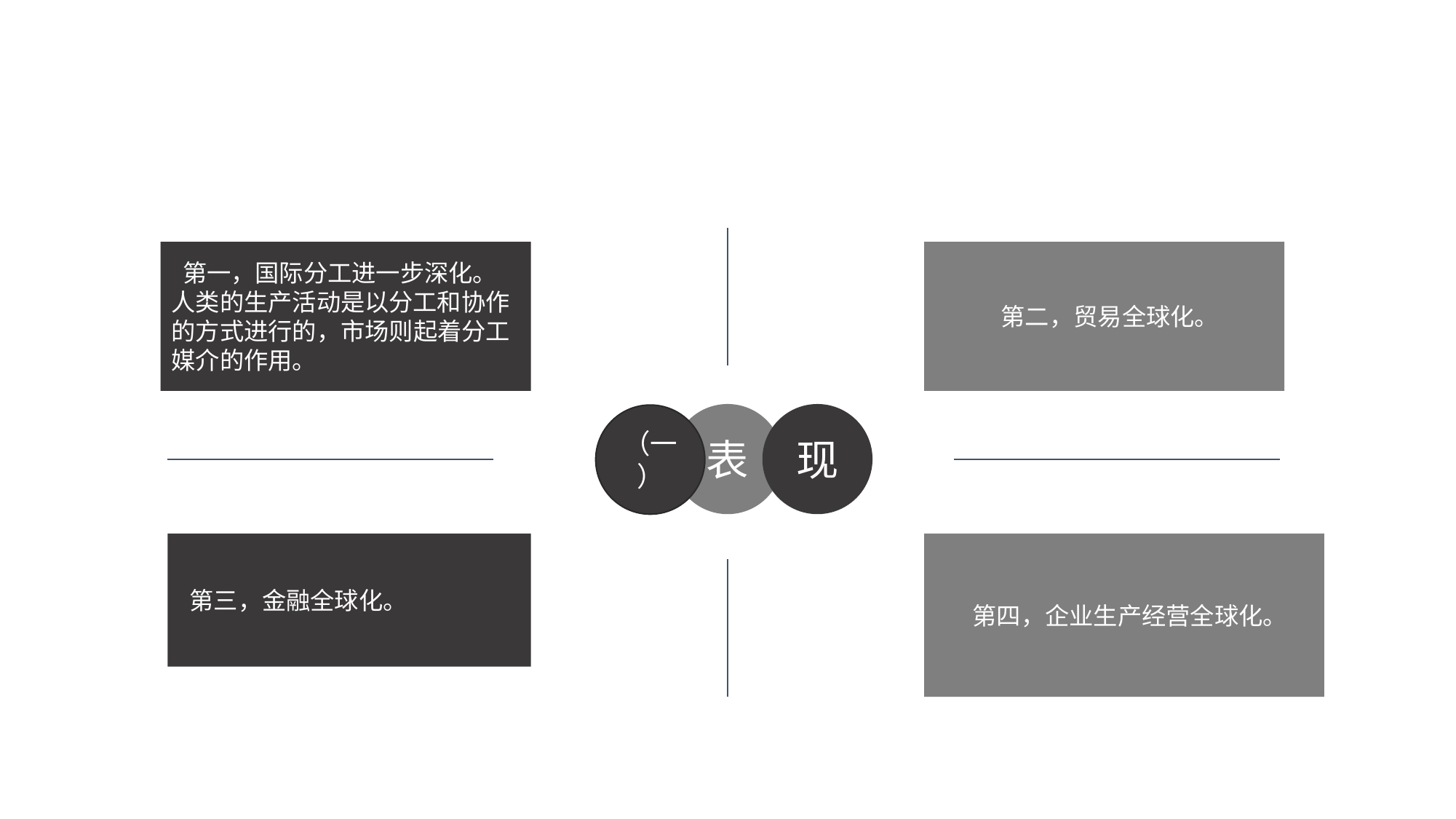

第一，国际分工进一步深化。人类的生产活动是以分工和协作的方式进行的，市场则起着分工媒介的作用。
 第二，贸易全球化。
表
现
（一）
 第三，金融全球化。
 第四，企业生产经营全球化。